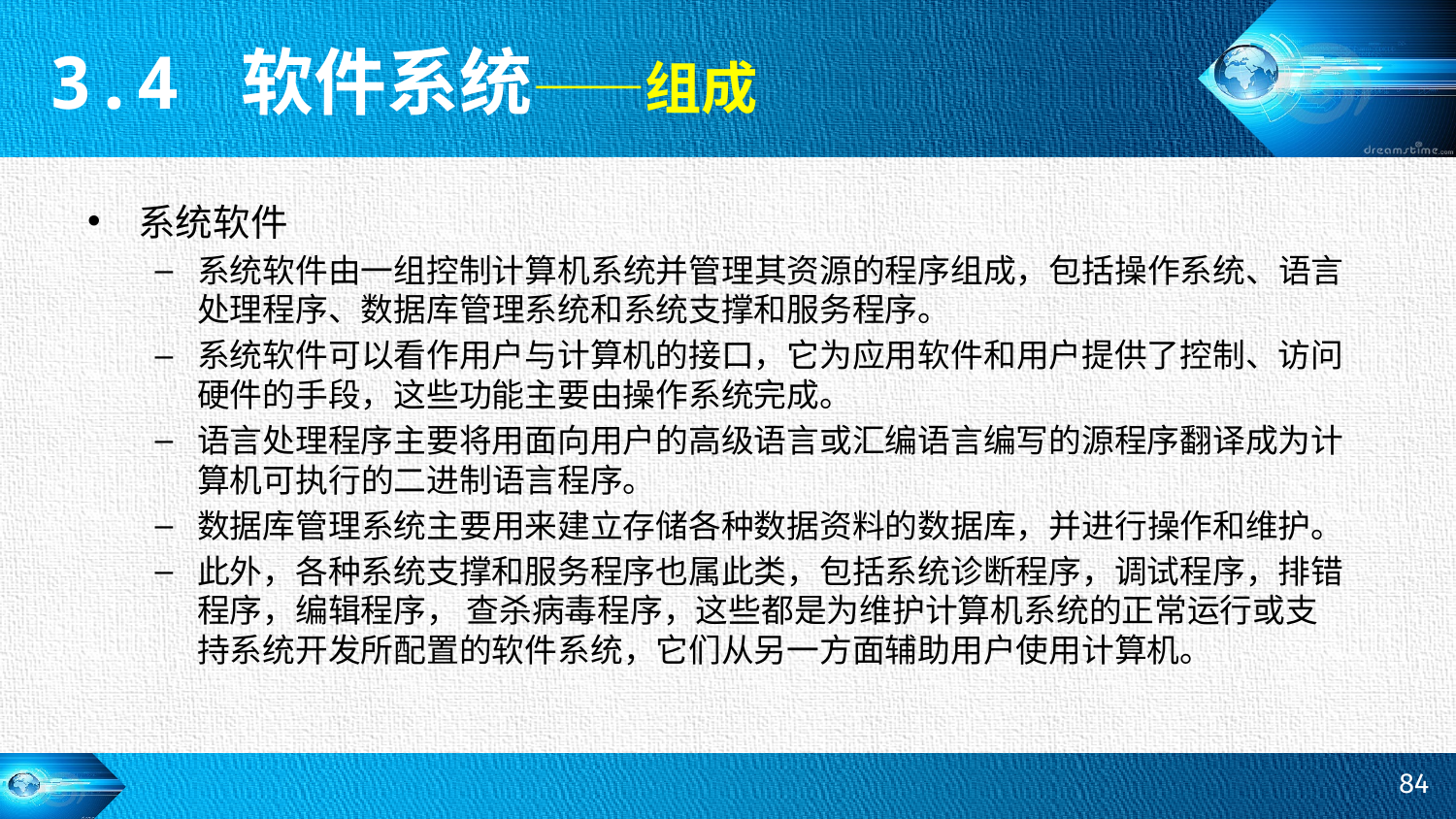

3.4 软件系统——组成
系统软件
系统软件由一组控制计算机系统并管理其资源的程序组成，包括操作系统、语言处理程序、数据库管理系统和系统支撑和服务程序。
系统软件可以看作用户与计算机的接口，它为应用软件和用户提供了控制、访问硬件的手段，这些功能主要由操作系统完成。
语言处理程序主要将用面向用户的高级语言或汇编语言编写的源程序翻译成为计算机可执行的二进制语言程序。
数据库管理系统主要用来建立存储各种数据资料的数据库，并进行操作和维护。
此外，各种系统支撑和服务程序也属此类，包括系统诊断程序，调试程序，排错程序，编辑程序， 查杀病毒程序，这些都是为维护计算机系统的正常运行或支持系统开发所配置的软件系统，它们从另一方面辅助用户使用计算机。

84